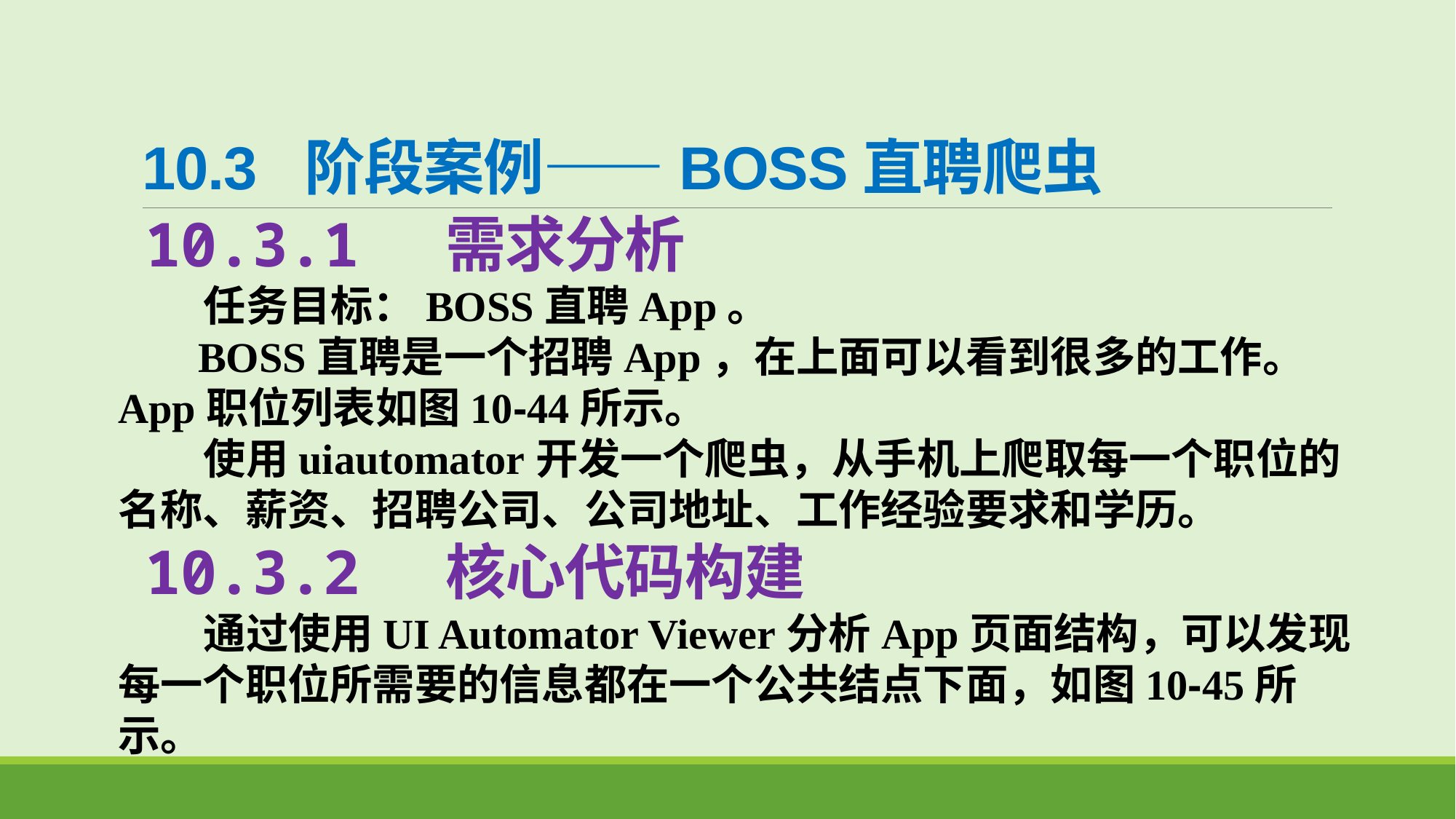

# 10.3  阶段案例——BOSS直聘爬虫
10.3.1  需求分析
     任务目标：BOSS直聘App。
     BOSS直聘是一个招聘App，在上面可以看到很多的工作。   App职位列表如图10-44所示。
     使用uiautomator开发一个爬虫，从手机上爬取每一个职位的名称、薪资、招聘公司、公司地址、工作经验要求和学历。
10.3.2  核心代码构建
     通过使用UI Automator Viewer分析App页面结构，可以发现每一个职位所需要的信息都在一个公共结点下面，如图10-45所示。